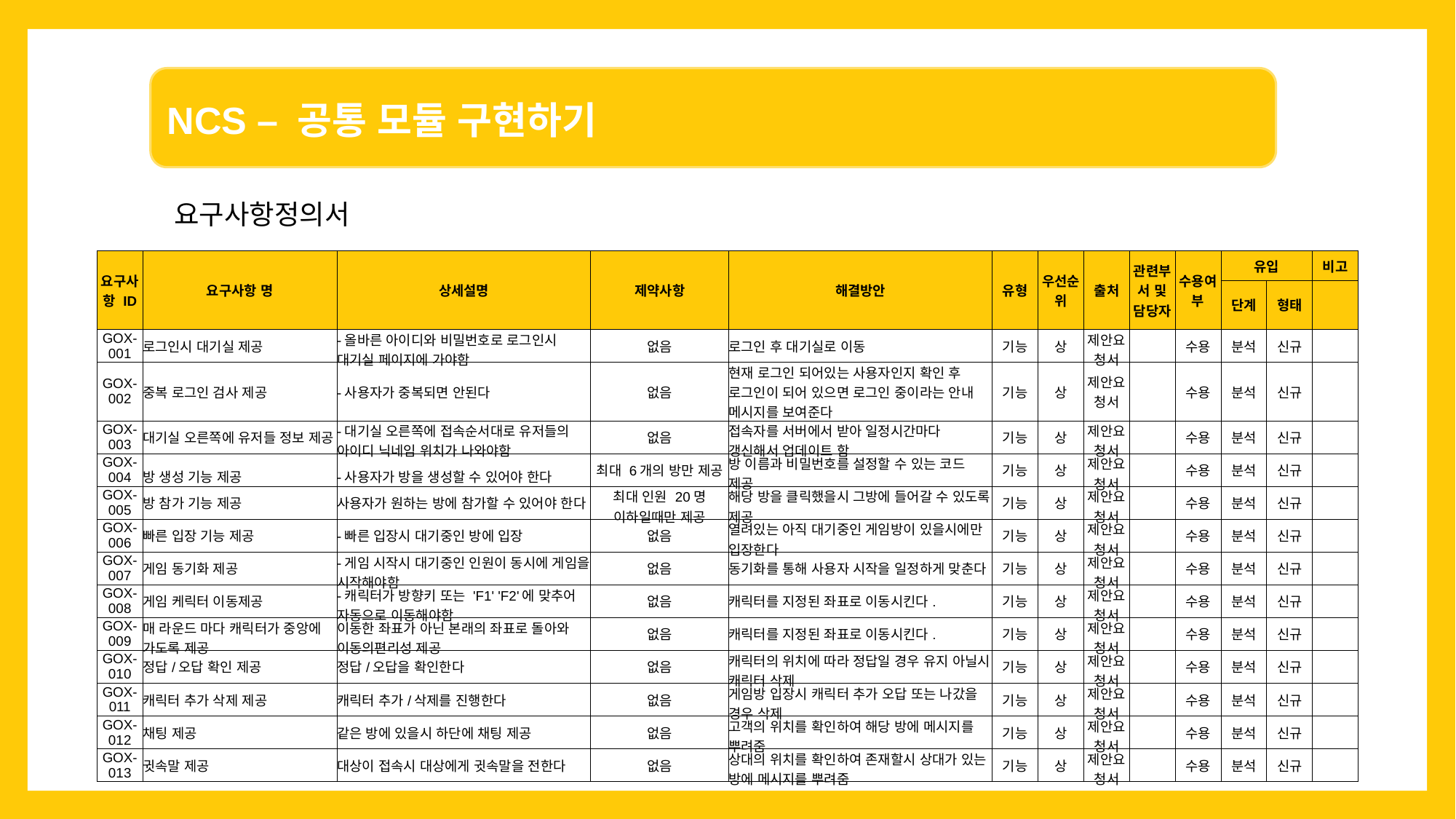

NCS – 공통 모듈 구현하기
요구사항정의서
| 요구사항 ID | 요구사항 명 | 상세설명 | 제약사항 | 해결방안 | 유형 | 우선순위 | 출처 | 관련부서 및 담당자 | 수용여부 | 유입 |  | 비고 |
| --- | --- | --- | --- | --- | --- | --- | --- | --- | --- | --- | --- | --- |
|  |  |  |  |  |  |  |  |  |  | 단계 | 형태 |  |
| GOX-001 | 로그인시 대기실 제공 | -올바른 아이디와 비밀번호로 로그인시 대기실 페이지에 가야함 | 없음 | 로그인 후 대기실로 이동 | 기능 | 상 | 제안요청서 |  | 수용 | 분석 | 신규 |  |
| GOX-002 | 중복 로그인 검사 제공 | -사용자가 중복되면 안된다 | 없음 | 현재 로그인 되어있는 사용자인지 확인 후 로그인이 되어 있으면 로그인 중이라는 안내 메시지를 보여준다 | 기능 | 상 | 제안요청서 |  | 수용 | 분석 | 신규 |  |
| GOX-003 | 대기실 오른쪽에 유저들 정보 제공 | -대기실 오른쪽에 접속순서대로 유저들의 아이디 닉네임 위치가 나와야함 | 없음 | 접속자를 서버에서 받아 일정시간마다 갱신해서 업데이트 함 | 기능 | 상 | 제안요청서 |  | 수용 | 분석 | 신규 |  |
| GOX-004 | 방 생성 기능 제공 | -사용자가 방을 생성할 수 있어야 한다 | 최대 6개의 방만 제공 | 방 이름과 비밀번호를 설정할 수 있는 코드 제공 | 기능 | 상 | 제안요청서 |  | 수용 | 분석 | 신규 |  |
| GOX-005 | 방 참가 기능 제공 | 사용자가 원하는 방에 참가할 수 있어야 한다 | 최대 인원 20명 이하일때만 제공 | 해당 방을 클릭했을시 그방에 들어갈 수 있도록 제공 | 기능 | 상 | 제안요청서 |  | 수용 | 분석 | 신규 |  |
| GOX-006 | 빠른 입장 기능 제공 | -빠른 입장시 대기중인 방에 입장 | 없음 | 열려있는 아직 대기중인 게임방이 있을시에만 입장한다 | 기능 | 상 | 제안요청서 |  | 수용 | 분석 | 신규 |  |
| GOX-007 | 게임 동기화 제공 | -게임 시작시 대기중인 인원이 동시에 게임을 시작해야함 | 없음 | 동기화를 통해 사용자 시작을 일정하게 맞춘다 | 기능 | 상 | 제안요청서 |  | 수용 | 분석 | 신규 |  |
| GOX-008 | 게임 케릭터 이동제공 | -캐릭터가 방향키 또는 'F1' 'F2'에 맞추어 자동으로 이동해야함 | 없음 | 캐릭터를 지정된 좌표로 이동시킨다. | 기능 | 상 | 제안요청서 |  | 수용 | 분석 | 신규 |  |
| GOX-009 | 매 라운드 마다 캐릭터가 중앙에 가도록 제공 | 이동한 좌표가 아닌 본래의 좌표로 돌아와 이동의편리성 제공 | 없음 | 캐릭터를 지정된 좌표로 이동시킨다. | 기능 | 상 | 제안요청서 |  | 수용 | 분석 | 신규 |  |
| GOX-010 | 정답/오답 확인 제공 | 정답/오답을 확인한다 | 없음 | 캐릭터의 위치에 따라 정답일 경우 유지 아닐시 캐릭터 삭제 | 기능 | 상 | 제안요청서 |  | 수용 | 분석 | 신규 |  |
| GOX-011 | 캐릭터 추가 삭제 제공 | 캐릭터 추가/삭제를 진행한다 | 없음 | 게임방 입장시 캐릭터 추가 오답 또는 나갔을 경우 삭제 | 기능 | 상 | 제안요청서 |  | 수용 | 분석 | 신규 |  |
| GOX-012 | 채팅 제공 | 같은 방에 있을시 하단에 채팅 제공 | 없음 | 고객의 위치를 확인하여 해당 방에 메시지를 뿌려줌 | 기능 | 상 | 제안요청서 |  | 수용 | 분석 | 신규 |  |
| GOX-013 | 귓속말 제공 | 대상이 접속시 대상에게 귓속말을 전한다 | 없음 | 상대의 위치를 확인하여 존재할시 상대가 있는 방에 메시지를 뿌려줌 | 기능 | 상 | 제안요청서 |  | 수용 | 분석 | 신규 |  |